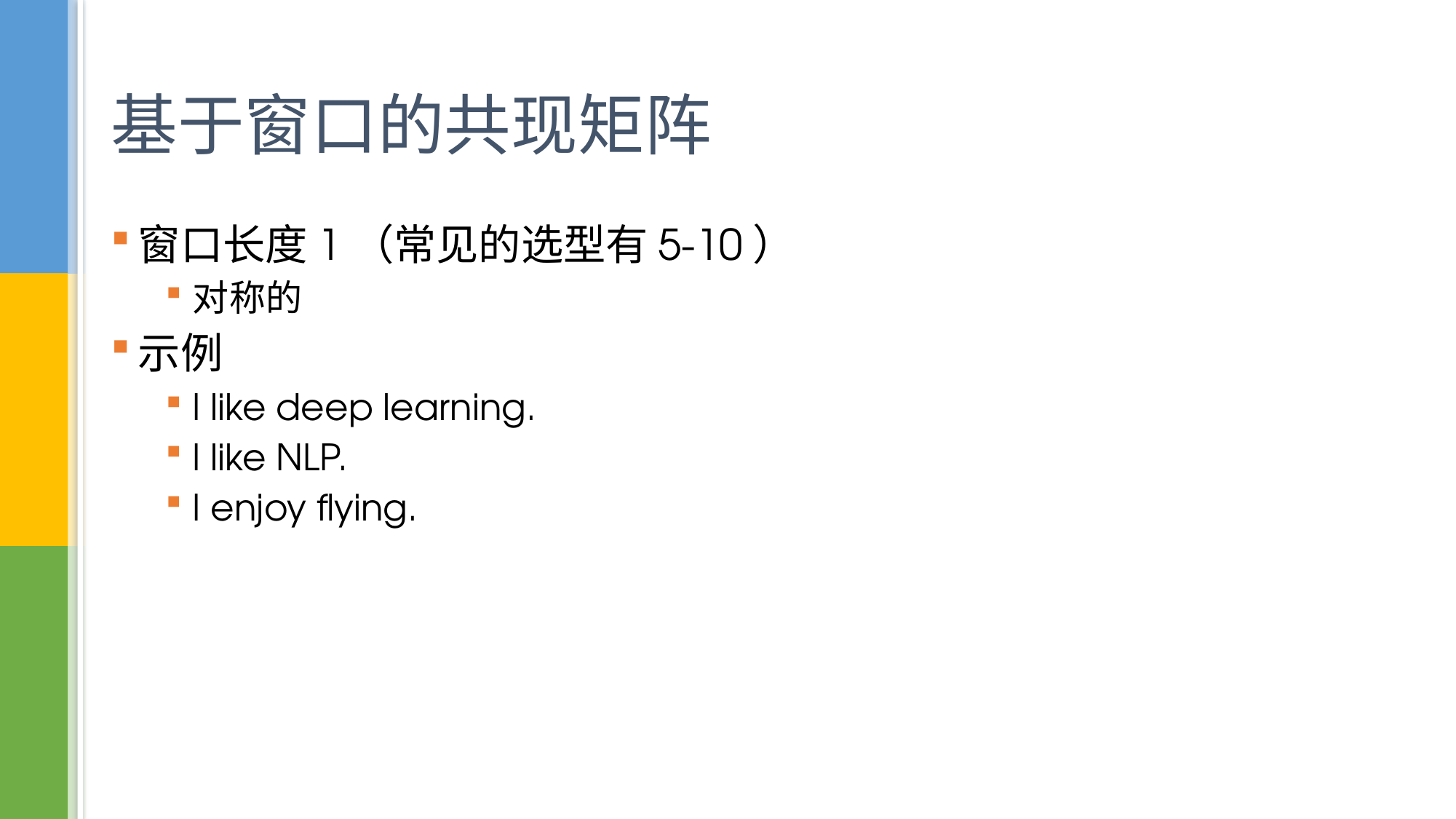

# 基于窗口的共现矩阵
窗口长度1（常见的选型有5-10）
对称的
示例
I like deep learning.
I like NLP.
I enjoy flying.